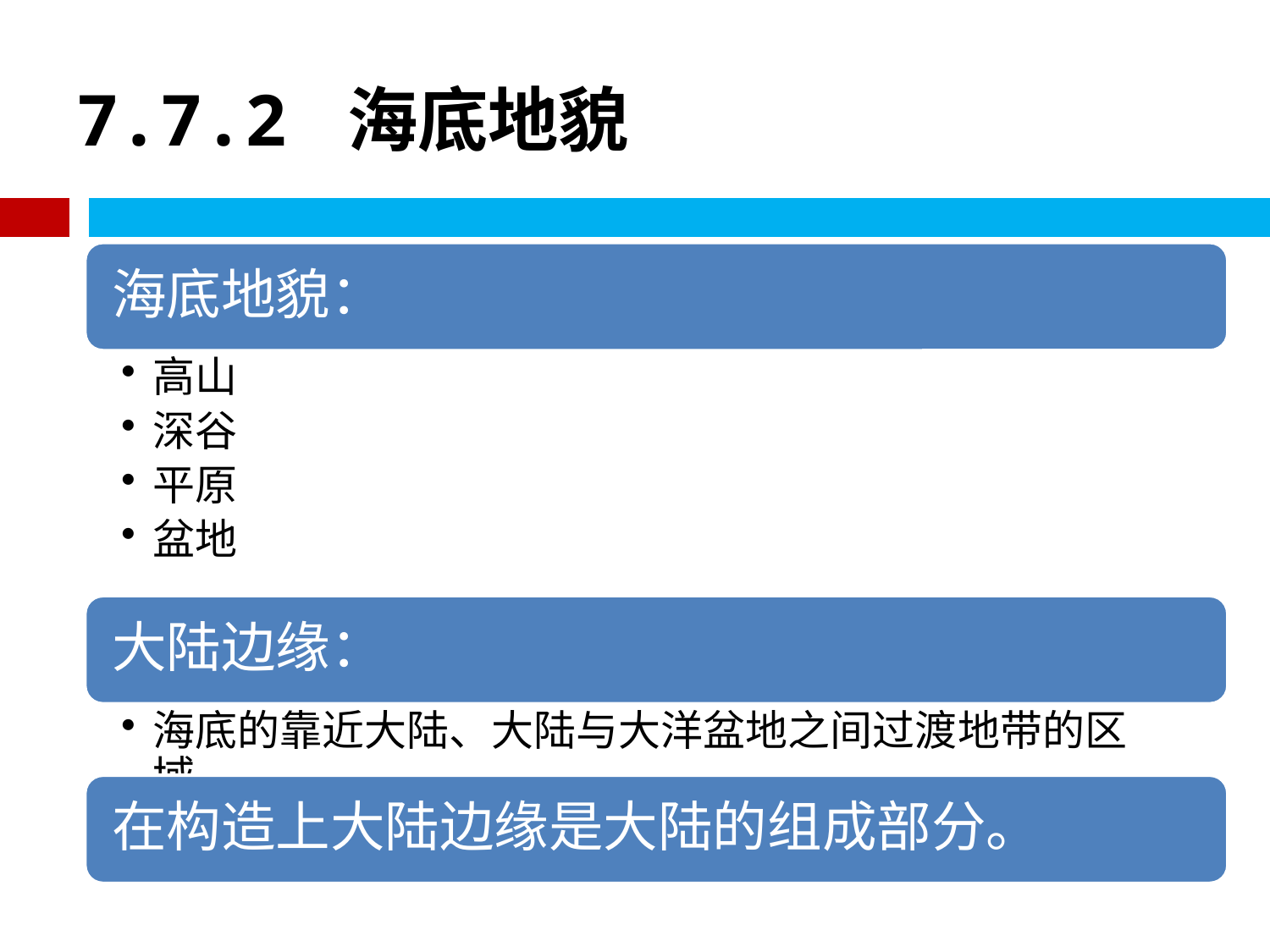

# 7.7.2 海底地貌
海底地貌：
高山
深谷
平原
盆地
大陆边缘：
海底的靠近大陆、大陆与大洋盆地之间过渡地带的区域。
在构造上大陆边缘是大陆的组成部分。